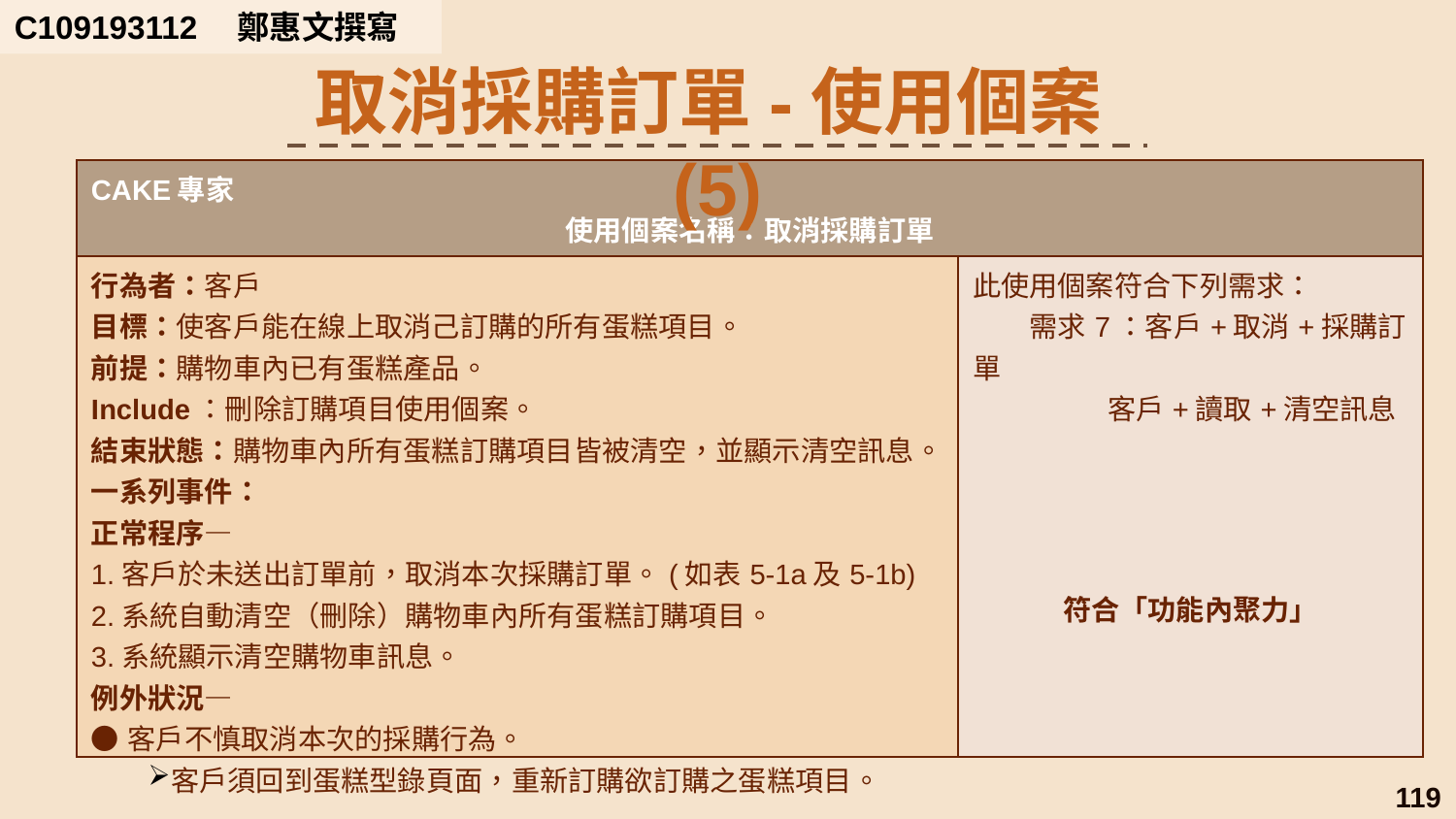

C109193112　鄭惠文撰寫
取消採購訂單-使用個案(5)
| CAKE專家 使用個案名稱：取消採購訂單 |  |
| --- | --- |
| 行為者：客戶 目標：使客戶能在線上取消己訂購的所有蛋糕項目。 前提：購物車內已有蛋糕產品。 Include：刪除訂購項目使用個案。 結束狀態：購物車內所有蛋糕訂購項目皆被清空，並顯示清空訊息。 一系列事件： 正常程序— 1.客戶於未送出訂單前，取消本次採購訂單。(如表5-1a及5-1b) 2.系統自動清空（刪除）購物車內所有蛋糕訂購項目。 3.系統顯示清空購物車訊息。 例外狀況— ●客戶不慎取消本次的採購行為。 客戶須回到蛋糕型錄頁面，重新訂購欲訂購之蛋糕項目。 | 此使用個案符合下列需求： 需求7：客戶+取消+採購訂單 客戶+讀取+清空訊息 符合「功能內聚力」 |
119